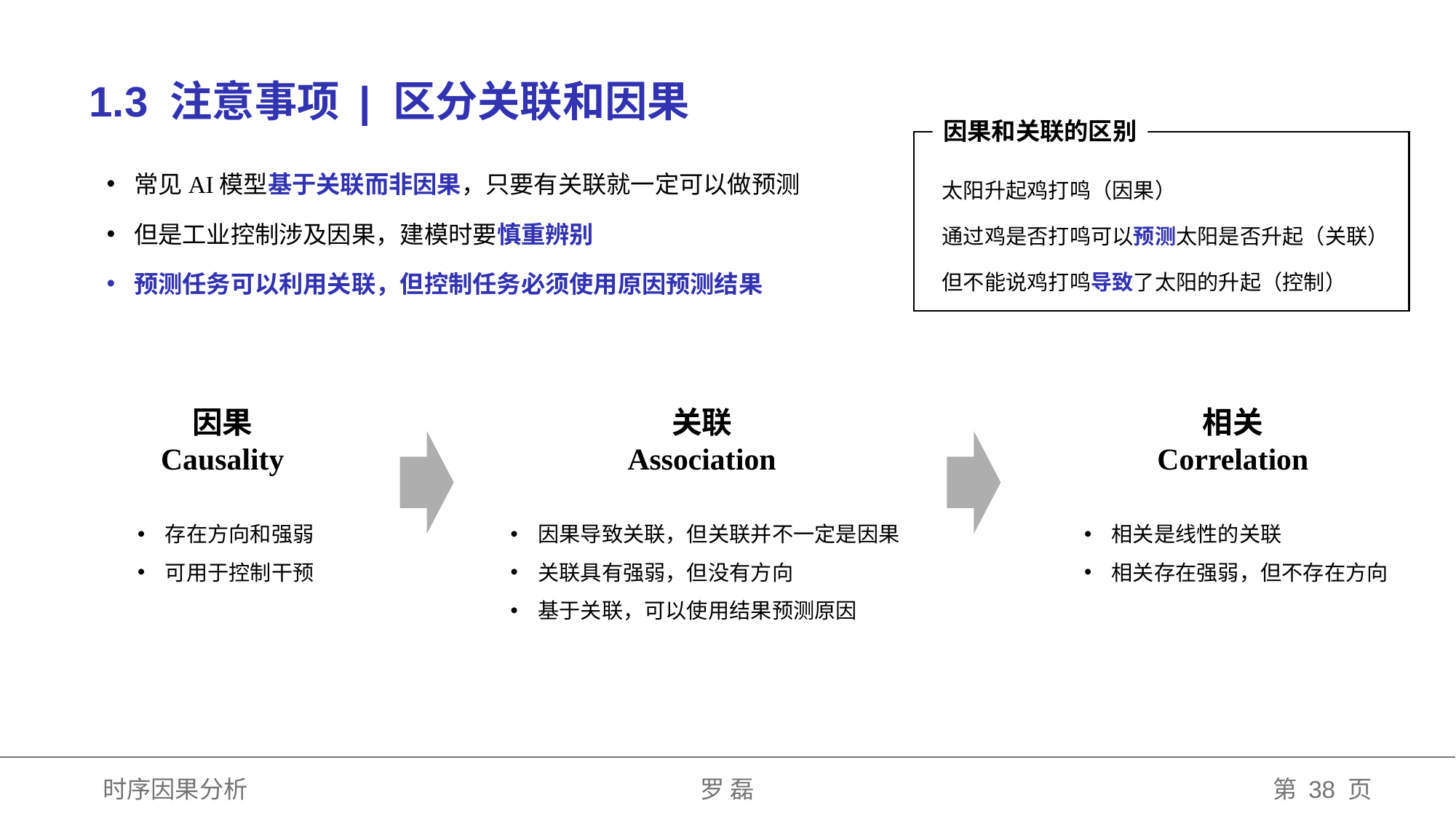

1.3 注意事项 | 区分关联和因果
因果和关联的区别

常见AI模型基于关联而非因果，只要有关联就一定可以做预测
但是工业控制涉及因果，建模时要慎重辨别
预测任务可以利用关联，但控制任务必须使用原因预测结果
太阳升起鸡打鸣（因果）
通过鸡是否打鸣可以预测太阳是否升起（关联）
但不能说鸡打鸣导致了太阳的升起（控制）
因果
Causality
存在方向和强弱
可用于控制干预
关联
Association
因果导致关联，但关联并不一定是因果
关联具有强弱，但没有方向
基于关联，可以使用结果预测原因
相关
Correlation
相关是线性的关联
相关存在强弱，但不存在方向